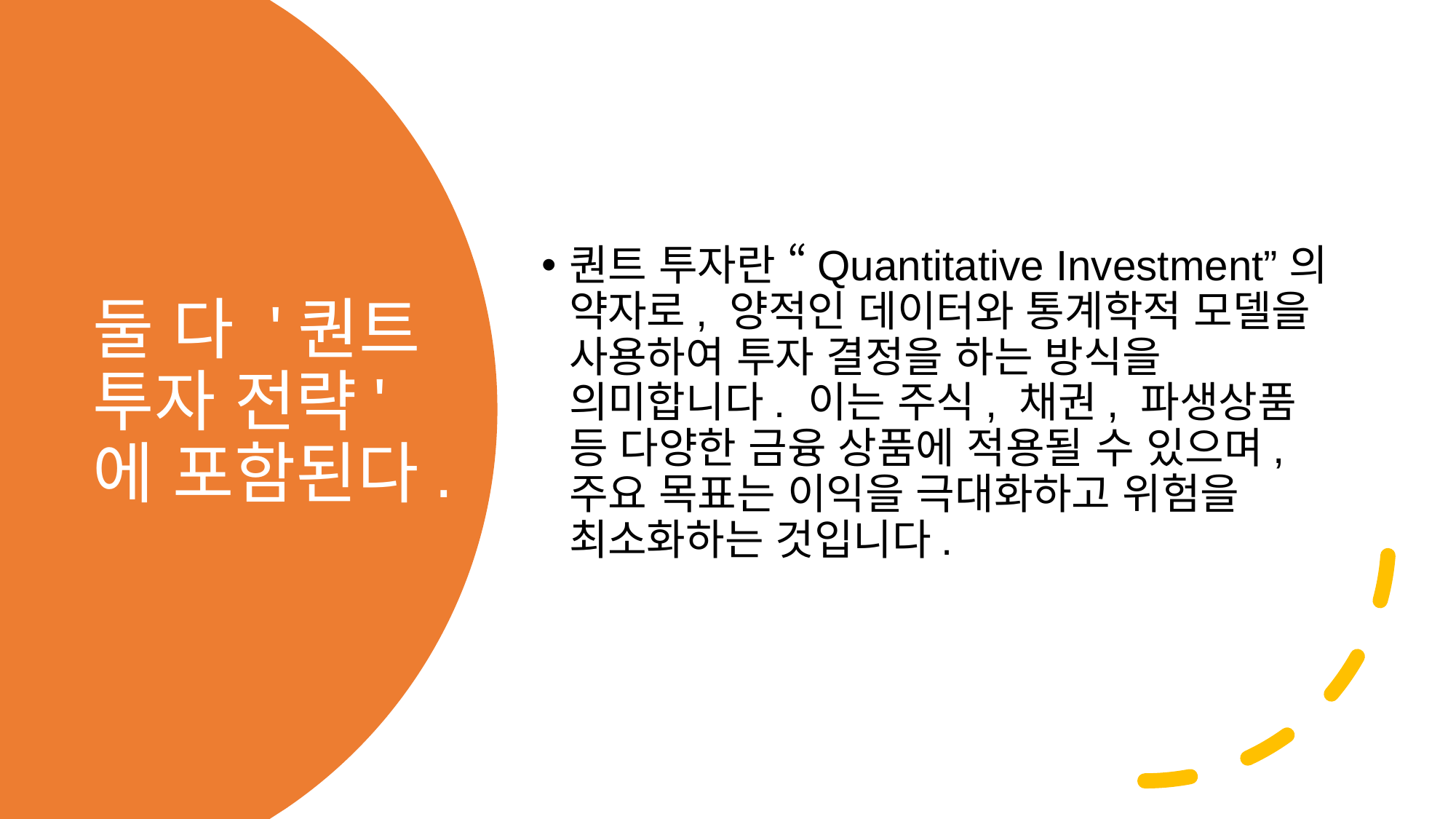

퀀트 투자란 “Quantitative Investment”의 약자로, 양적인 데이터와 통계학적 모델을 사용하여 투자 결정을 하는 방식을 의미합니다. 이는 주식, 채권, 파생상품 등 다양한 금융 상품에 적용될 수 있으며, 주요 목표는 이익을 극대화하고 위험을 최소화하는 것입니다.
# 둘 다 '퀀트 투자 전략' 에 포함된다.